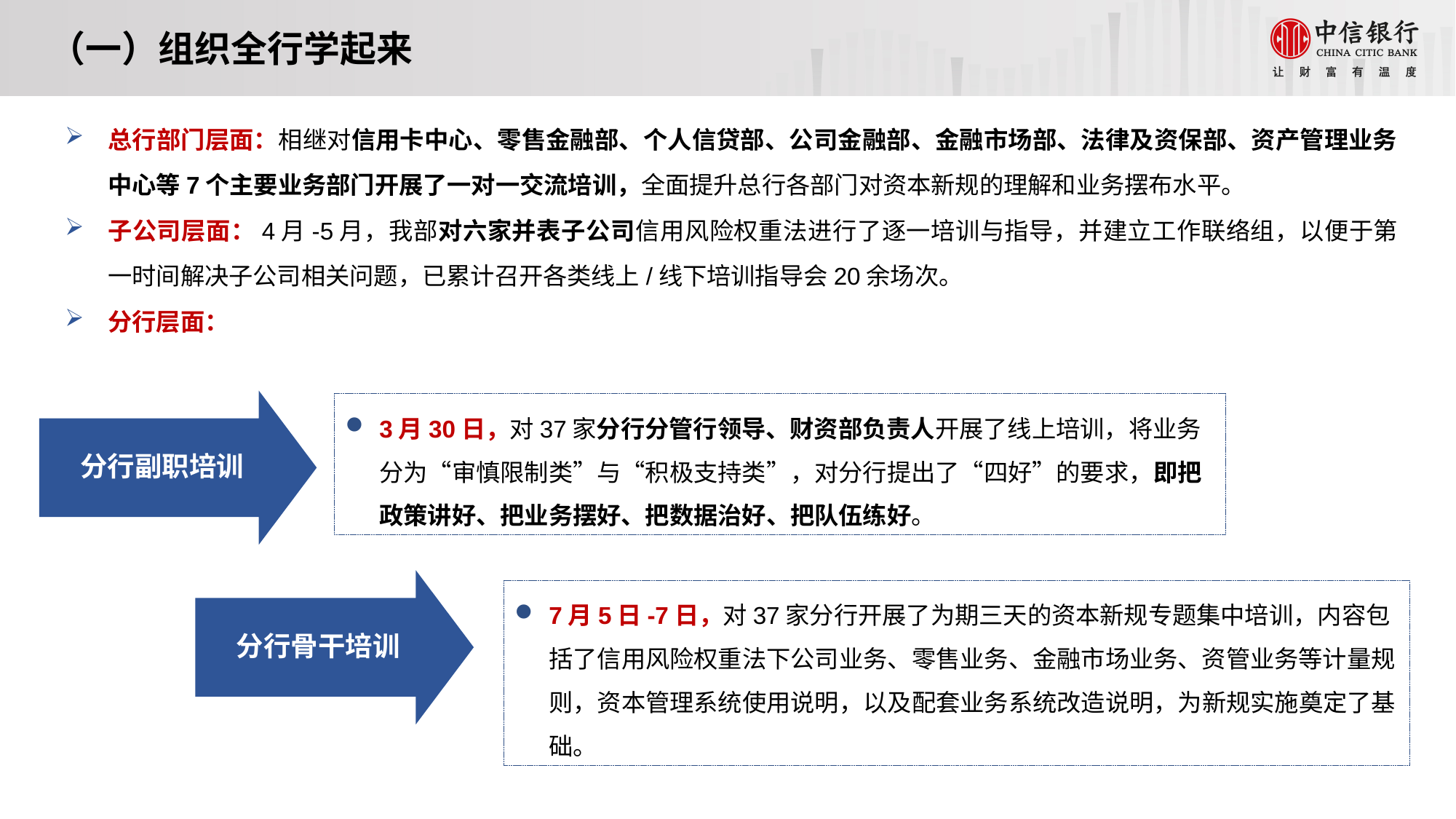

（一）组织全行学起来
总行部门层面：相继对信用卡中心、零售金融部、个人信贷部、公司金融部、金融市场部、法律及资保部、资产管理业务中心等7个主要业务部门开展了一对一交流培训，全面提升总行各部门对资本新规的理解和业务摆布水平。
子公司层面：4月-5月，我部对六家并表子公司信用风险权重法进行了逐一培训与指导，并建立工作联络组，以便于第一时间解决子公司相关问题，已累计召开各类线上/线下培训指导会20余场次。
分行层面：

分行副职培训
3月30日，对37家分行分管行领导、财资部负责人开展了线上培训，将业务分为“审慎限制类”与“积极支持类”，对分行提出了“四好”的要求，即把政策讲好、把业务摆好、把数据治好、把队伍练好。

分行骨干培训
7月5日-7日，对37家分行开展了为期三天的资本新规专题集中培训，内容包括了信用风险权重法下公司业务、零售业务、金融市场业务、资管业务等计量规则，资本管理系统使用说明，以及配套业务系统改造说明，为新规实施奠定了基础。
6